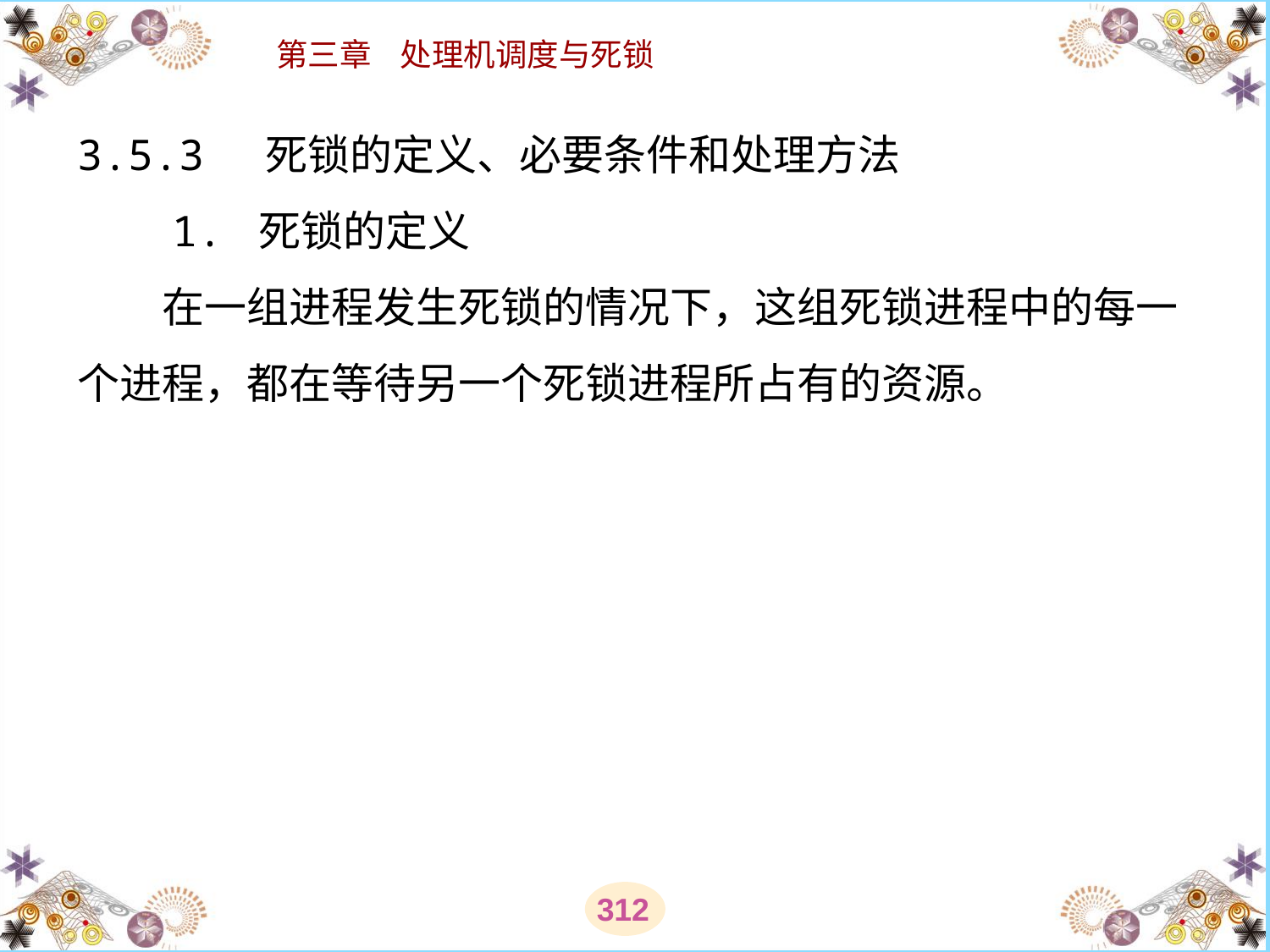

# 3.5.3  死锁的定义、必要条件和处理方法 　　1. 死锁的定义 　　在一组进程发生死锁的情况下，这组死锁进程中的每一个进程，都在等待另一个死锁进程所占有的资源。